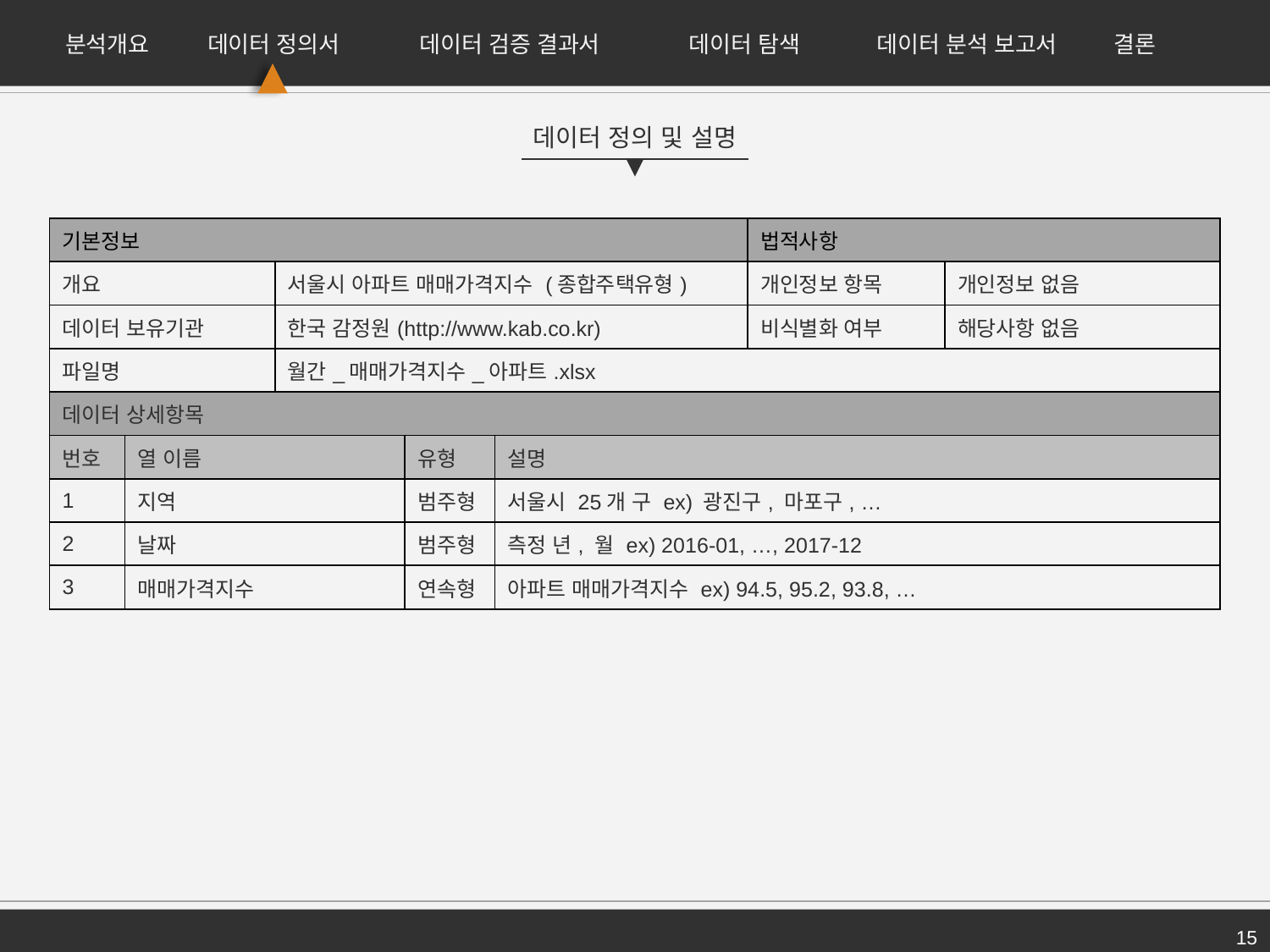

분석개요
데이터 정의서
데이터 검증 결과서
데이터 탐색
데이터 분석 보고서
결론

데이터 정의 및 설명

| 기본정보 |  |  |  |  | 법적사항 |  |
| --- | --- | --- | --- | --- | --- | --- |
| 개요 |  | 서울시 아파트 매매가격지수 (종합주택유형) |  |  | 개인정보 항목 | 개인정보 없음 |
| 데이터 보유기관 |  | 한국 감정원(http://www.kab.co.kr) |  |  | 비식별화 여부 | 해당사항 없음 |
| 파일명 |  | 월간\_매매가격지수\_아파트.xlsx |  |  |  |  |
| 데이터 상세항목 |  |  |  |  |  |  |
| 번호 | 열 이름 |  | 유형 | 설명 |  |  |
| 1 | 지역 |  | 범주형 | 서울시 25개 구 ex) 광진구, 마포구, … |  |  |
| 2 | 날짜 |  | 범주형 | 측정 년, 월 ex) 2016-01, …, 2017-12 |  |  |
| 3 | 매매가격지수 |  | 연속형 | 아파트 매매가격지수 ex) 94.5, 95.2, 93.8, … |  |  |

15